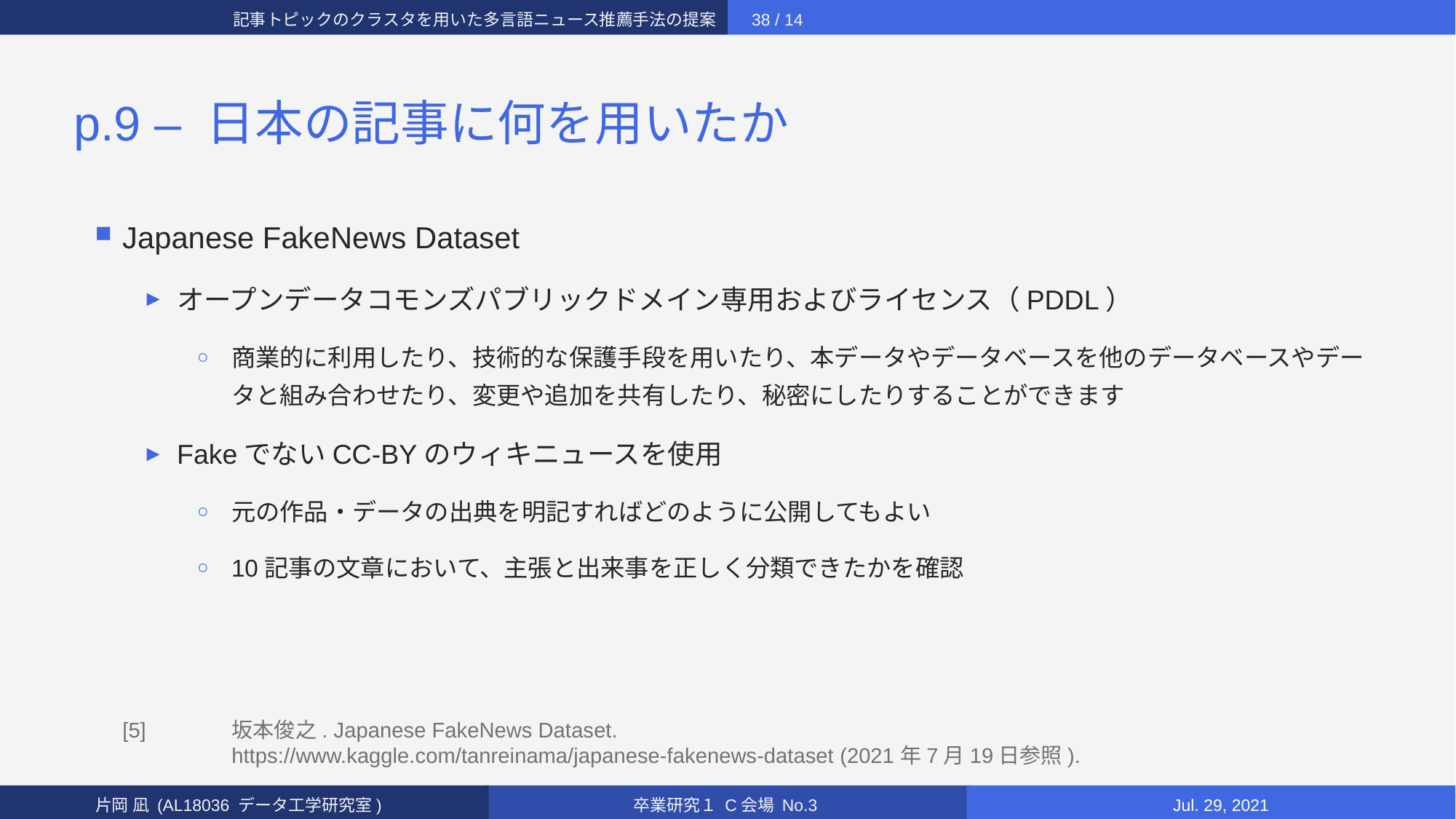

# p.9 – 日本の記事に何を用いたか
Japanese FakeNews Dataset
オープンデータコモンズパブリックドメイン専用およびライセンス（PDDL）
商業的に利用したり、技術的な保護手段を用いたり、本データやデータベースを他のデータベースやデータと組み合わせたり、変更や追加を共有したり、秘密にしたりすることができます
FakeでないCC-BYのウィキニュースを使用
元の作品・データの出典を明記すればどのように公開してもよい
10記事の文章において、主張と出来事を正しく分類できたかを確認

[5]	坂本俊之. Japanese FakeNews Dataset.
	https://www.kaggle.com/tanreinama/japanese-fakenews-dataset (2021年7月19日参照).